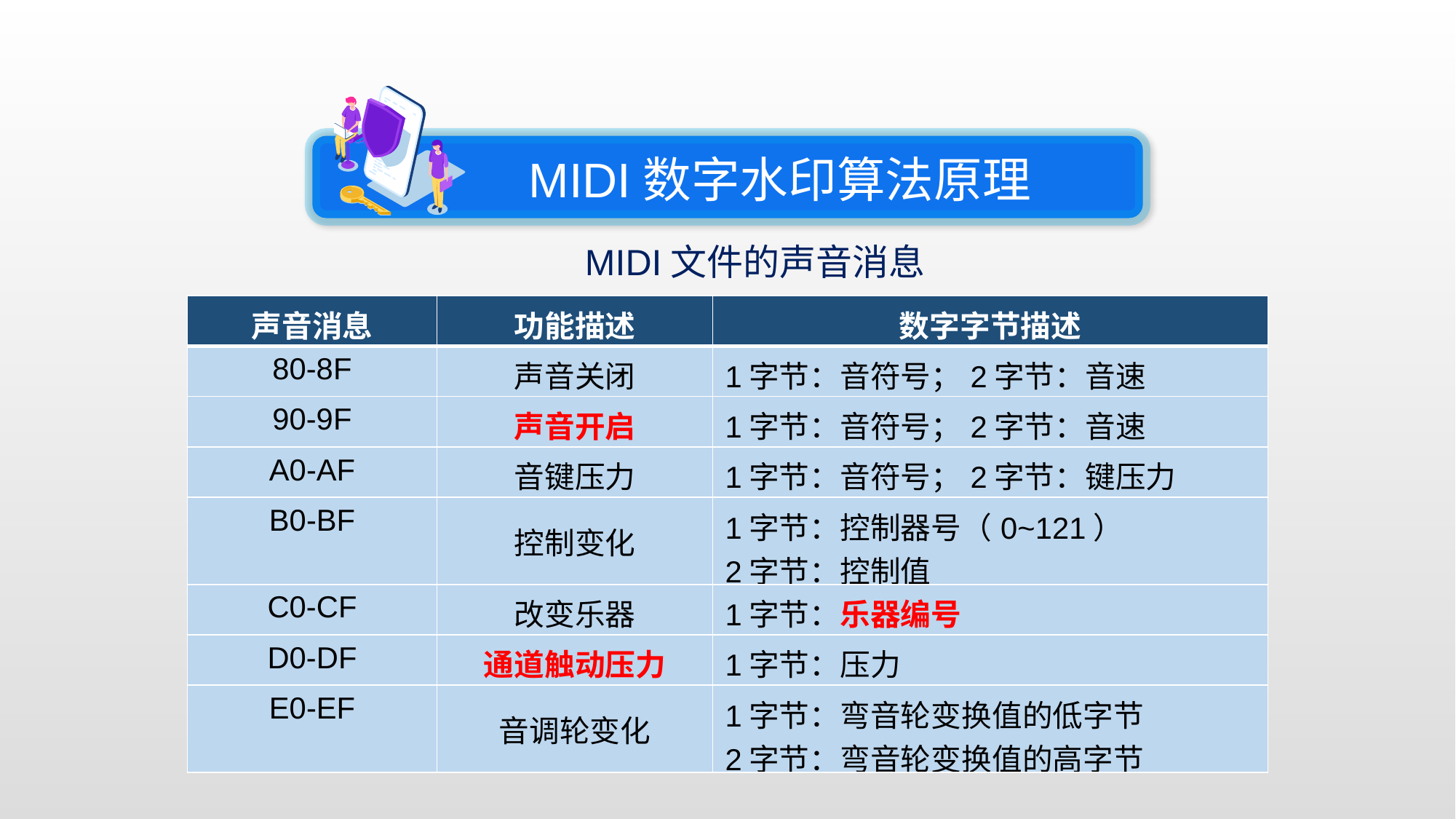

MIDI数字水印算法原理
MIDI文件的声音消息
| 声音消息 | 功能描述 | 数字字节描述 |
| --- | --- | --- |
| 80-8F | 声音关闭 | 1字节：音符号；2字节：音速 |
| 90-9F | 声音开启 | 1字节：音符号；2字节：音速 |
| A0-AF | 音键压力 | 1字节：音符号；2字节：键压力 |
| B0-BF | 控制变化 | 1字节：控制器号（0~121） 2字节：控制值 |
| C0-CF | 改变乐器 | 1字节：乐器编号 |
| D0-DF | 通道触动压力 | 1字节：压力 |
| E0-EF | 音调轮变化 | 1字节：弯音轮变换值的低字节 2字节：弯音轮变换值的高字节 |